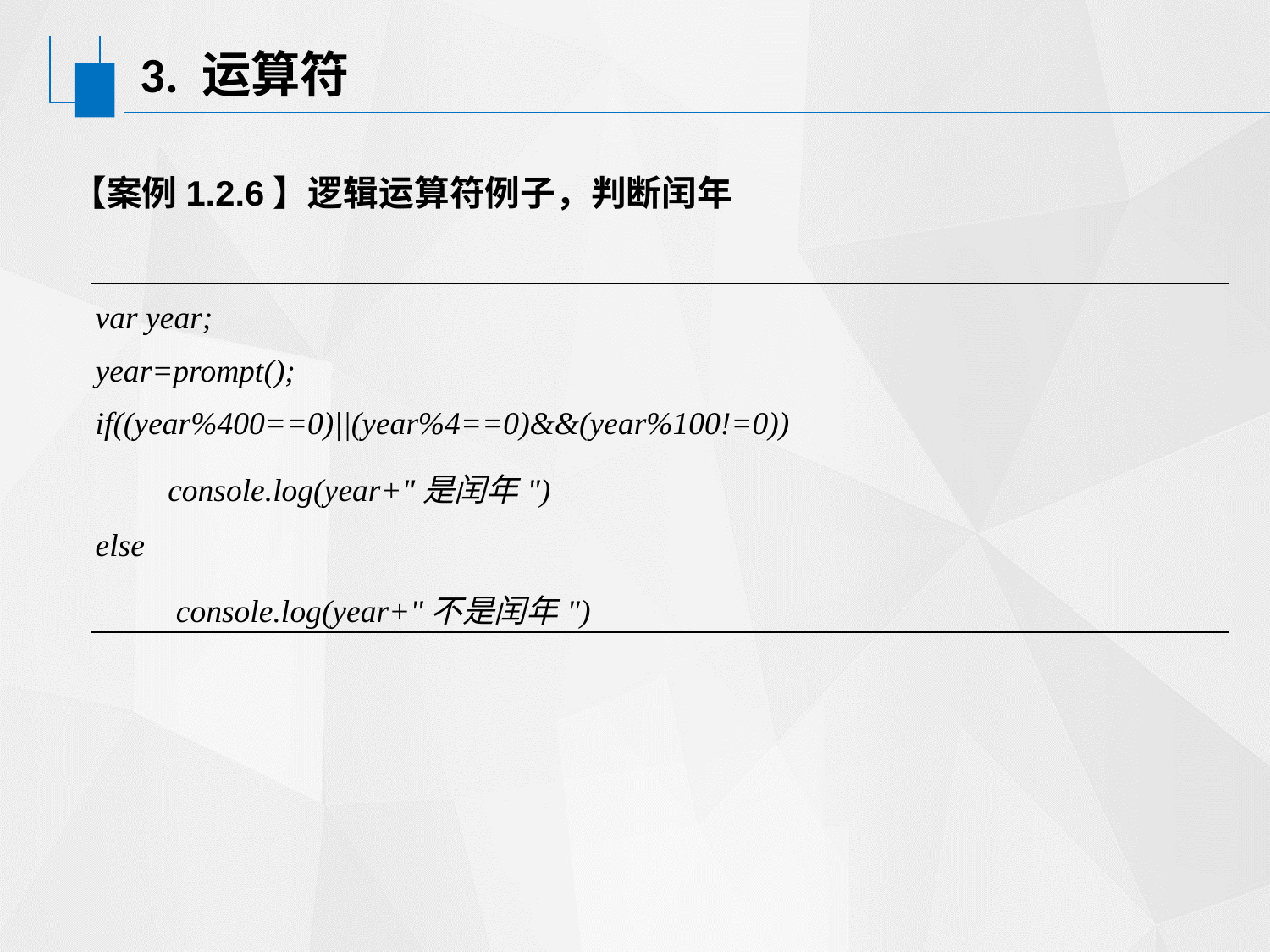

# 3. 运算符
【案例1.2.6】逻辑运算符例子，判断闰年
| var year; year=prompt(); if((year%400==0)||(year%4==0)&&(year%100!=0)) console.log(year+"是闰年") else console.log(year+"不是闰年") |
| --- |